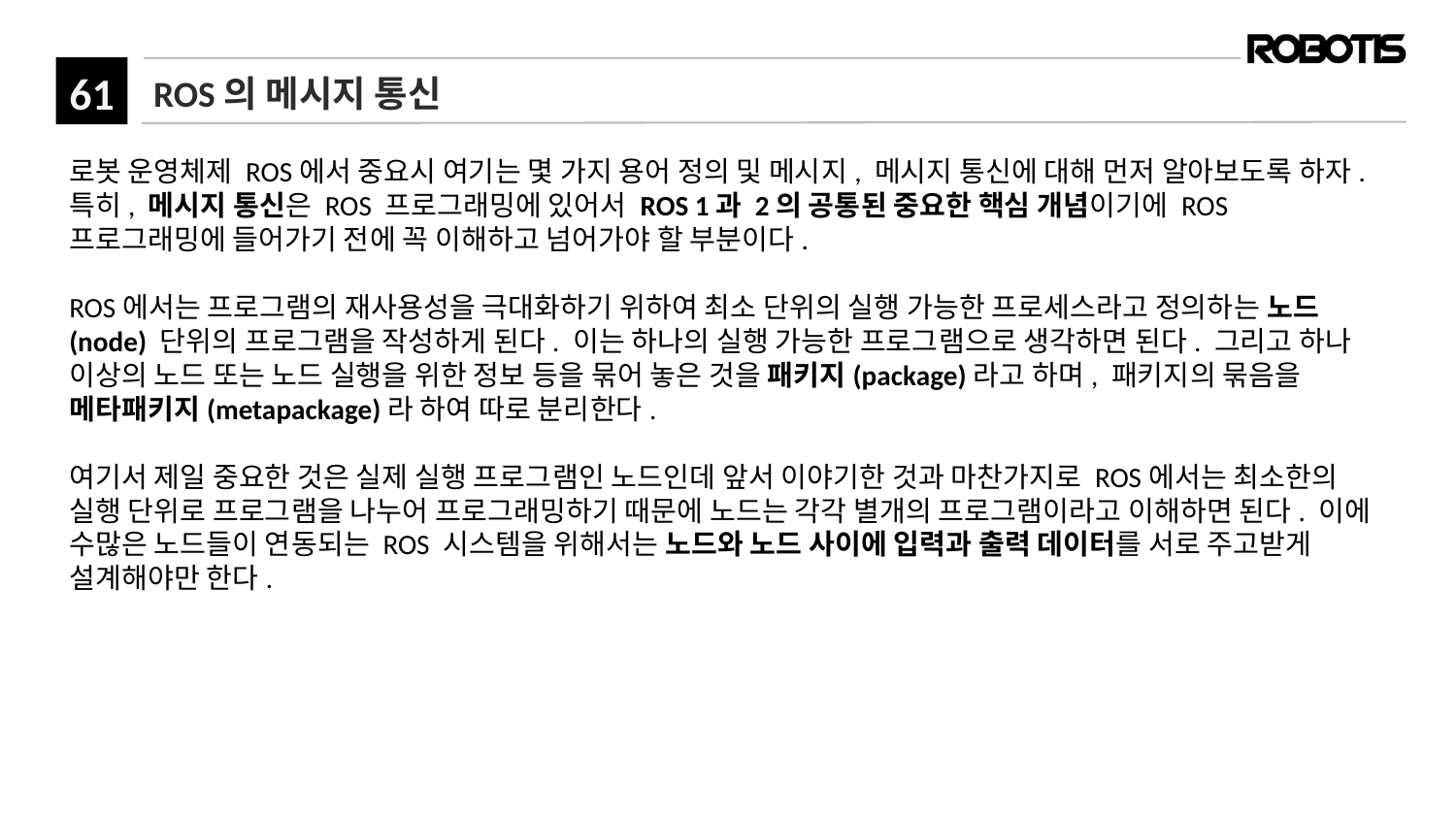

# ROS의 메시지 통신
로봇 운영체제 ROS에서 중요시 여기는 몇 가지 용어 정의 및 메시지, 메시지 통신에 대해 먼저 알아보도록 하자. 특히, 메시지 통신은 ROS 프로그래밍에 있어서 ROS 1과 2의 공통된 중요한 핵심 개념이기에 ROS 프로그래밍에 들어가기 전에 꼭 이해하고 넘어가야 할 부분이다.

ROS에서는 프로그램의 재사용성을 극대화하기 위하여 최소 단위의 실행 가능한 프로세스라고 정의하는 노드(node) 단위의 프로그램을 작성하게 된다. 이는 하나의 실행 가능한 프로그램으로 생각하면 된다. 그리고 하나 이상의 노드 또는 노드 실행을 위한 정보 등을 묶어 놓은 것을 패키지(package)라고 하며, 패키지의 묶음을 메타패키지(metapackage)라 하여 따로 분리한다.

여기서 제일 중요한 것은 실제 실행 프로그램인 노드인데 앞서 이야기한 것과 마찬가지로 ROS에서는 최소한의 실행 단위로 프로그램을 나누어 프로그래밍하기 때문에 노드는 각각 별개의 프로그램이라고 이해하면 된다. 이에 수많은 노드들이 연동되는 ROS 시스템을 위해서는 노드와 노드 사이에 입력과 출력 데이터를 서로 주고받게 설계해야만 한다.